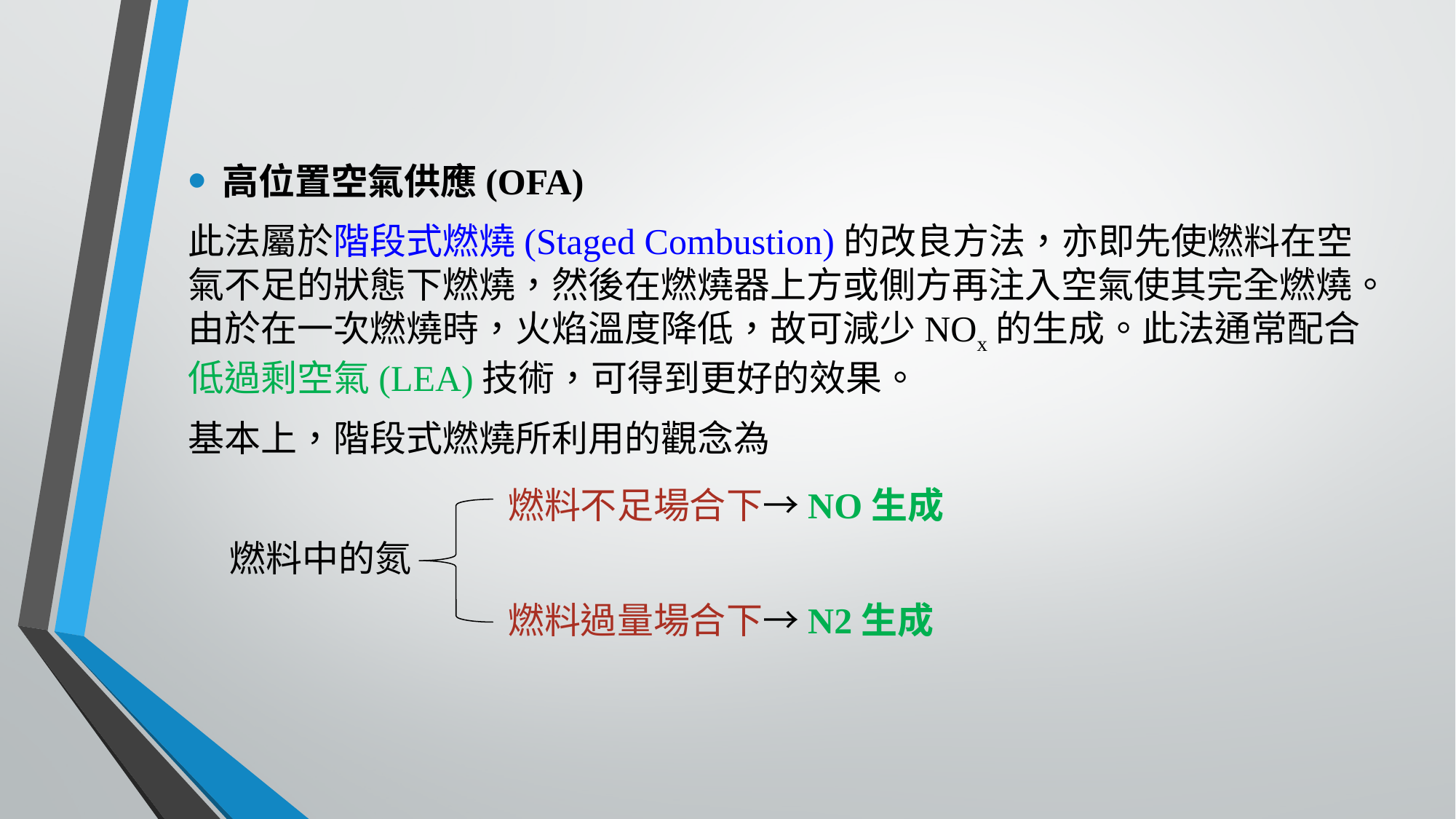

高位置空氣供應(OFA)
此法屬於階段式燃燒(Staged Combustion)的改良方法，亦即先使燃料在空氣不足的狀態下燃燒，然後在燃燒器上方或側方再注入空氣使其完全燃燒。由於在一次燃燒時，火焰溫度降低，故可減少NOx的生成。此法通常配合低過剩空氣(LEA)技術，可得到更好的效果。
基本上，階段式燃燒所利用的觀念為

    燃料中的氮
燃料不足場合下→NO生成

燃料過量場合下→N2生成